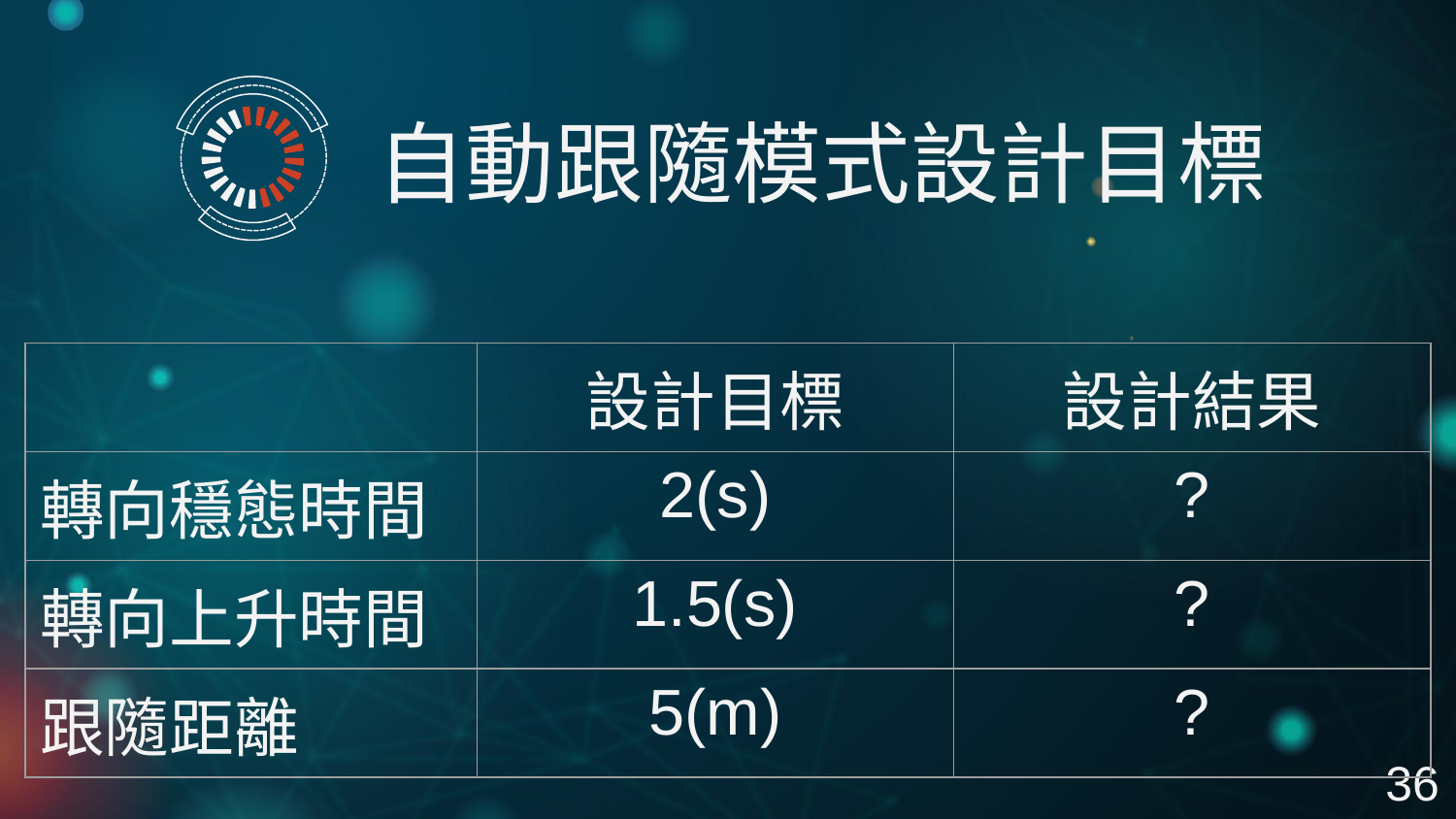

自動跟隨模式設計目標

|  | 設計目標 | 設計結果 |
| --- | --- | --- |
| 轉向穩態時間 | 2(s) | ? |
| 轉向上升時間 | 1.5(s) | ? |
| 跟隨距離 | 5(m) | ? |